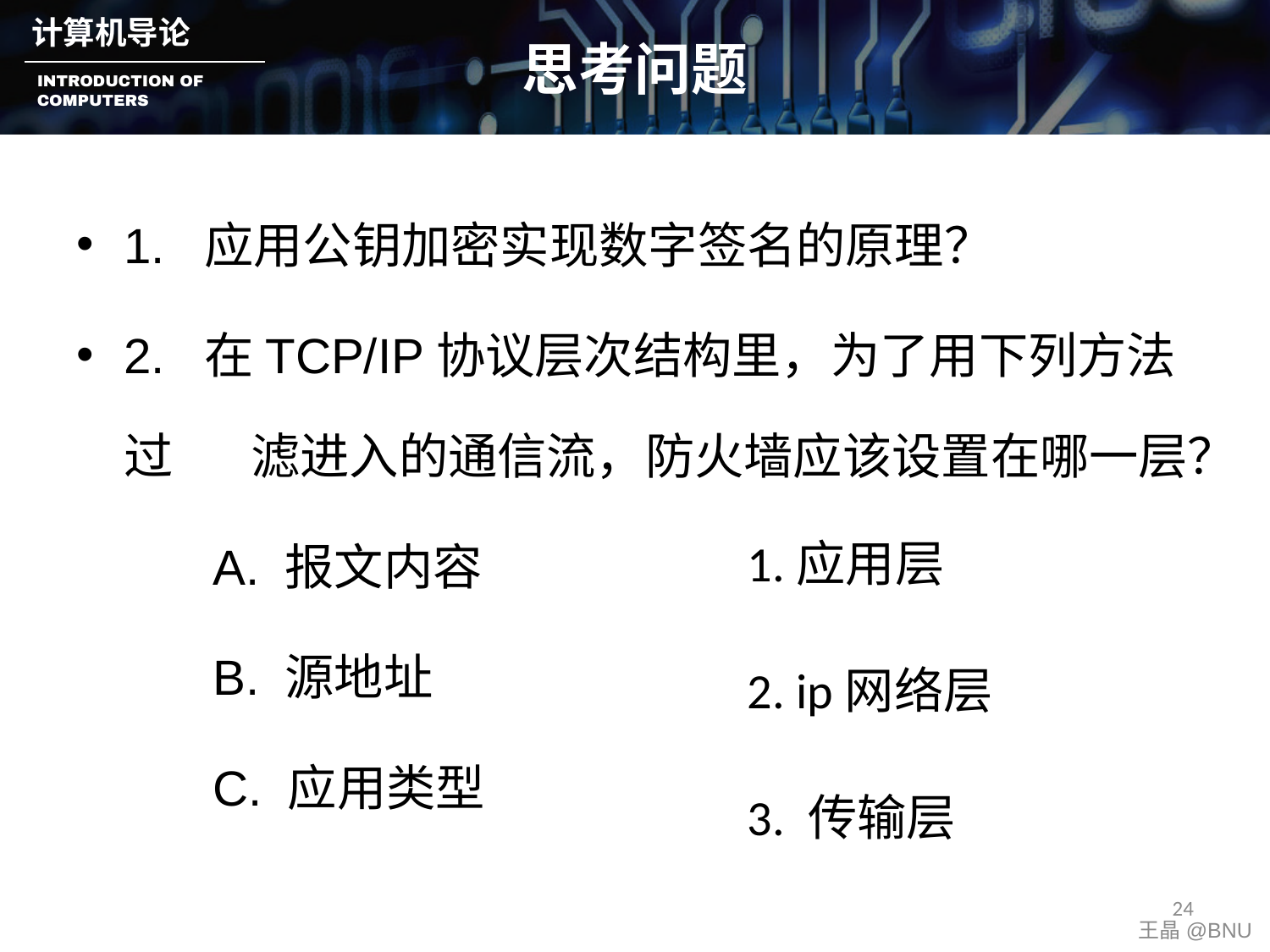

# 思考问题
1.  应用公钥加密实现数字签名的原理？
2.  在TCP/IP协议层次结构里，为了用下列方法过	滤进入的通信流，防火墙应该设置在哪一层？
A. 报文内容
B. 源地址
C. 应用类型
1.应用层

2. ip网络层

3. 传输层
24
王晶@BNU